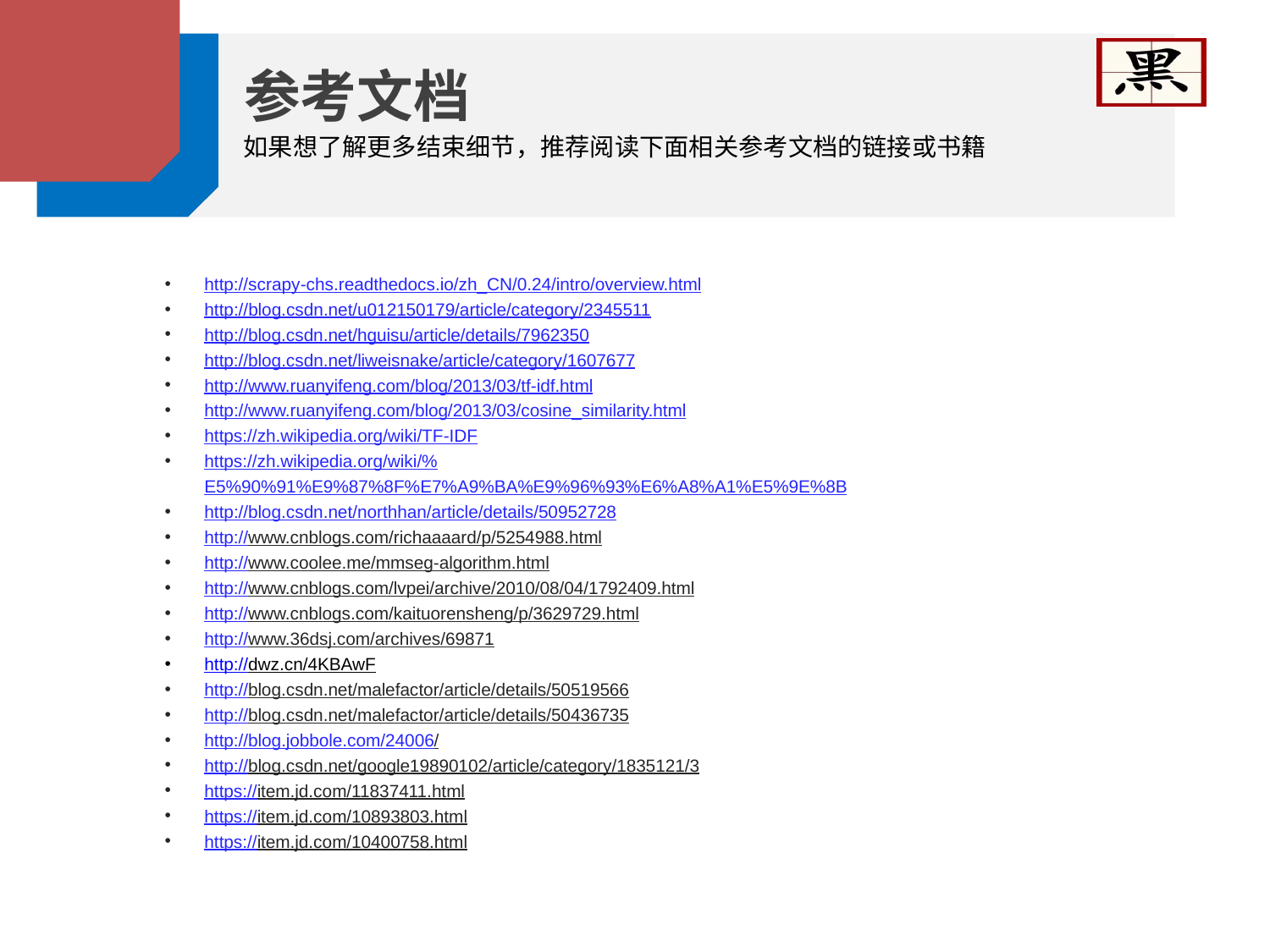

参考文档
如果想了解更多结束细节，推荐阅读下面相关参考文档的链接或书籍
http://scrapy-chs.readthedocs.io/zh_CN/0.24/intro/overview.html
http://blog.csdn.net/u012150179/article/category/2345511
http://blog.csdn.net/hguisu/article/details/7962350
http://blog.csdn.net/liweisnake/article/category/1607677
http://www.ruanyifeng.com/blog/2013/03/tf-idf.html
http://www.ruanyifeng.com/blog/2013/03/cosine_similarity.html
https://zh.wikipedia.org/wiki/TF-IDF
https://zh.wikipedia.org/wiki/%E5%90%91%E9%87%8F%E7%A9%BA%E9%96%93%E6%A8%A1%E5%9E%8B
http://blog.csdn.net/northhan/article/details/50952728
http://www.cnblogs.com/richaaaard/p/5254988.html
http://www.coolee.me/mmseg-algorithm.html
http://www.cnblogs.com/lvpei/archive/2010/08/04/1792409.html
http://www.cnblogs.com/kaituorensheng/p/3629729.html
http://www.36dsj.com/archives/69871
http://dwz.cn/4KBAwF
http://blog.csdn.net/malefactor/article/details/50519566
http://blog.csdn.net/malefactor/article/details/50436735
http://blog.jobbole.com/24006/
http://blog.csdn.net/google19890102/article/category/1835121/3
https://item.jd.com/11837411.html
https://item.jd.com/10893803.html
https://item.jd.com/10400758.html